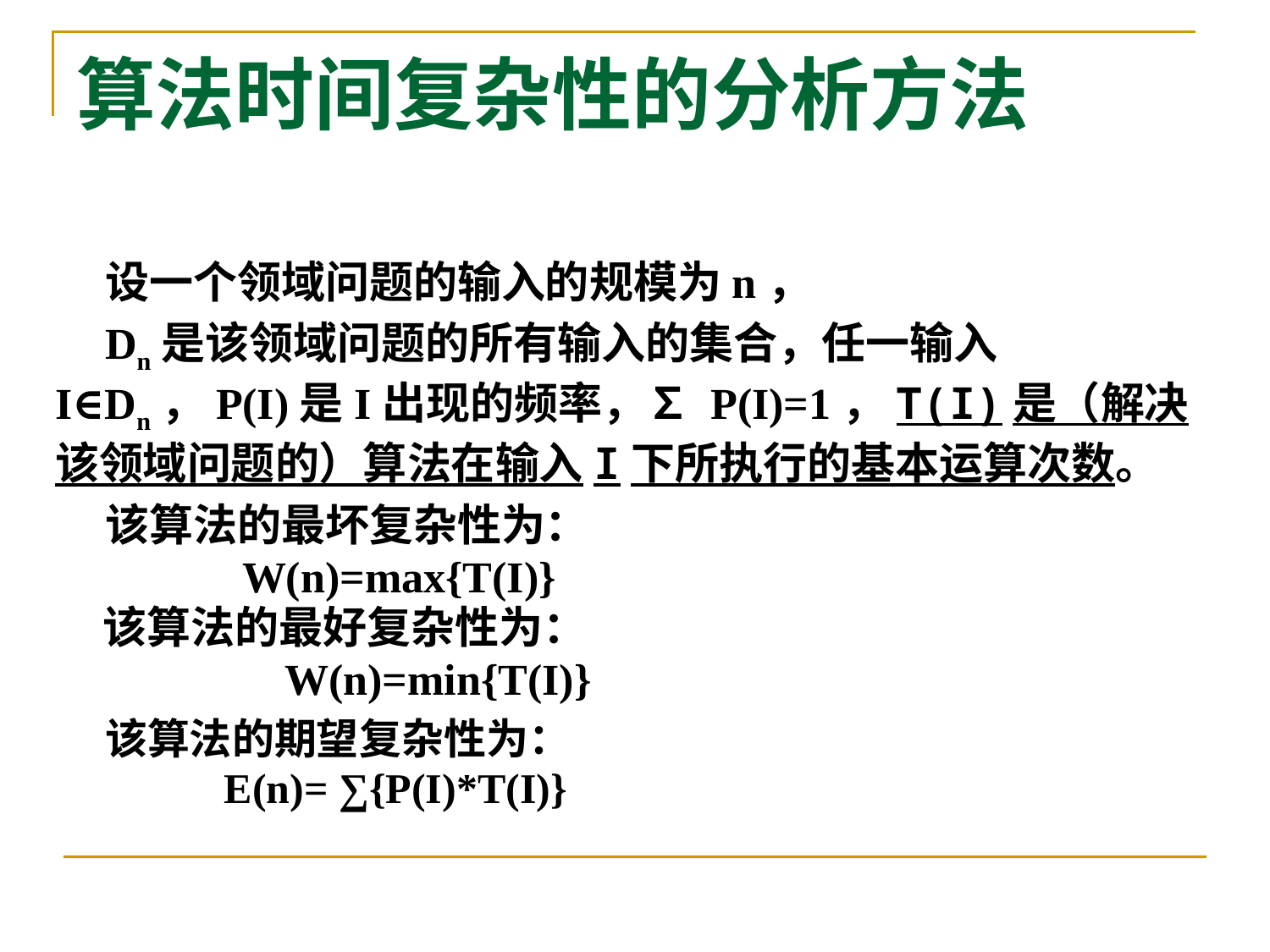

# 算法时间复杂性的分析方法
设一个领域问题的输入的规模为n，
Dn是该领域问题的所有输入的集合，任一输入 I∈Dn，P(I)是I出现的频率，∑ P(I)=1，T(I)是（解决该领域问题的）算法在输入I下所执行的基本运算次数。
该算法的最坏复杂性为：
                 W(n)=max{T(I)}
	该算法的最好复杂性为：
 		     W(n)=min{T(I)}
该算法的期望复杂性为：
                E(n)= ∑{P(I)*T(I)}